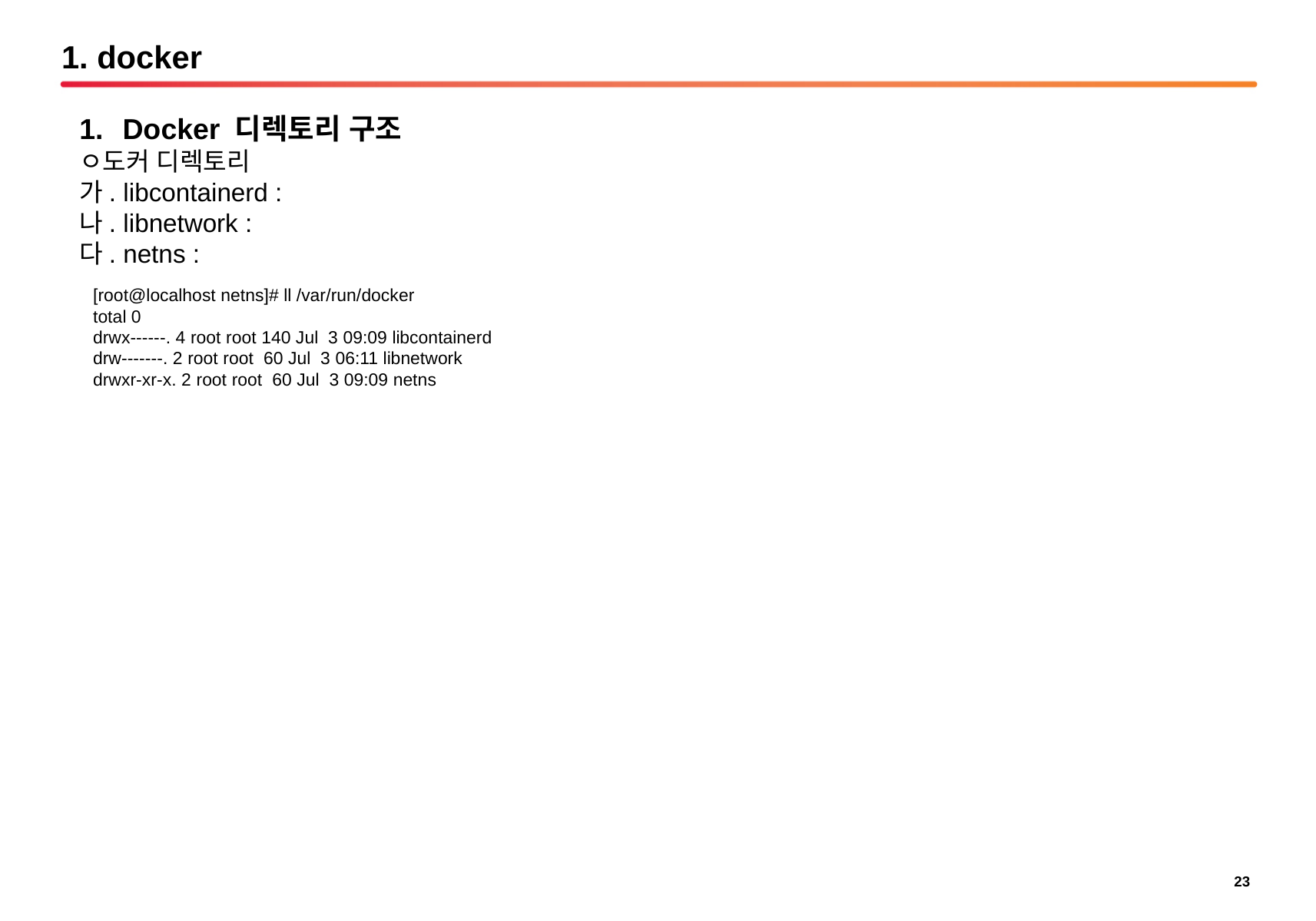

# 1. docker
Docker 디렉토리 구조
ㅇ도커 디렉토리
가. libcontainerd :
나. libnetwork :
다. netns :

[root@localhost netns]# ll /var/run/docker
total 0
drwx------. 4 root root 140 Jul  3 09:09 libcontainerd
drw-------. 2 root root  60 Jul  3 06:11 libnetwork
drwxr-xr-x. 2 root root  60 Jul  3 09:09 netns